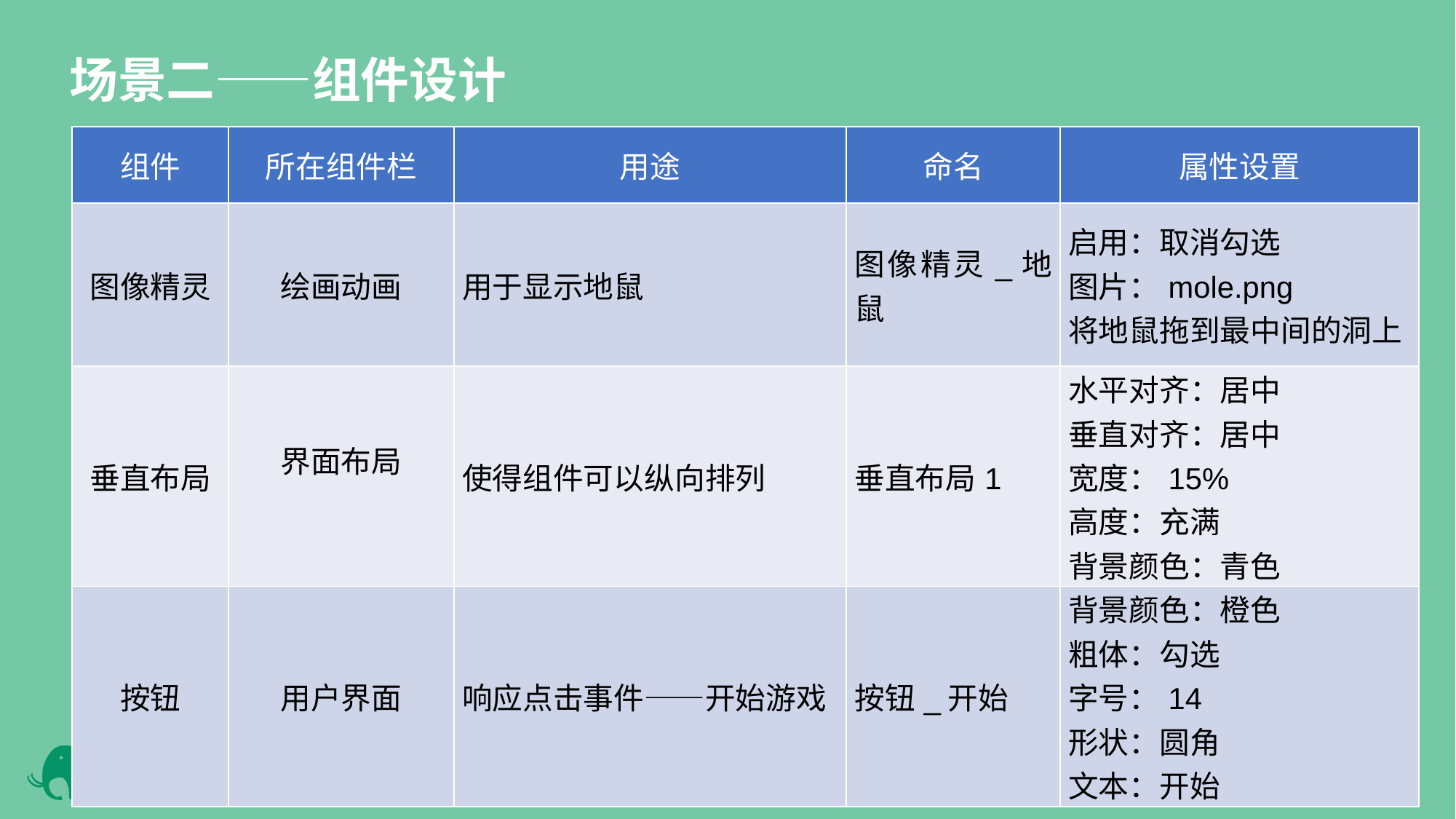

场景二——组件设计

| 组件 | 所在组件栏 | 用途 | 命名 | 属性设置 |
| --- | --- | --- | --- | --- |
| 图像精灵 | 绘画动画 | 用于显示地鼠 | 图像精灵\_地鼠 | 启用：取消勾选 图片：mole.png 将地鼠拖到最中间的洞上 |
| 垂直布局 | 界面布局 | 使得组件可以纵向排列 | 垂直布局1 | 水平对齐：居中 垂直对齐：居中 宽度：15% 高度：充满 背景颜色：青色 |
| 按钮 | 用户界面 | 响应点击事件——开始游戏 | 按钮\_开始 | 背景颜色：橙色 粗体：勾选 字号：14 形状：圆角 文本：开始 |